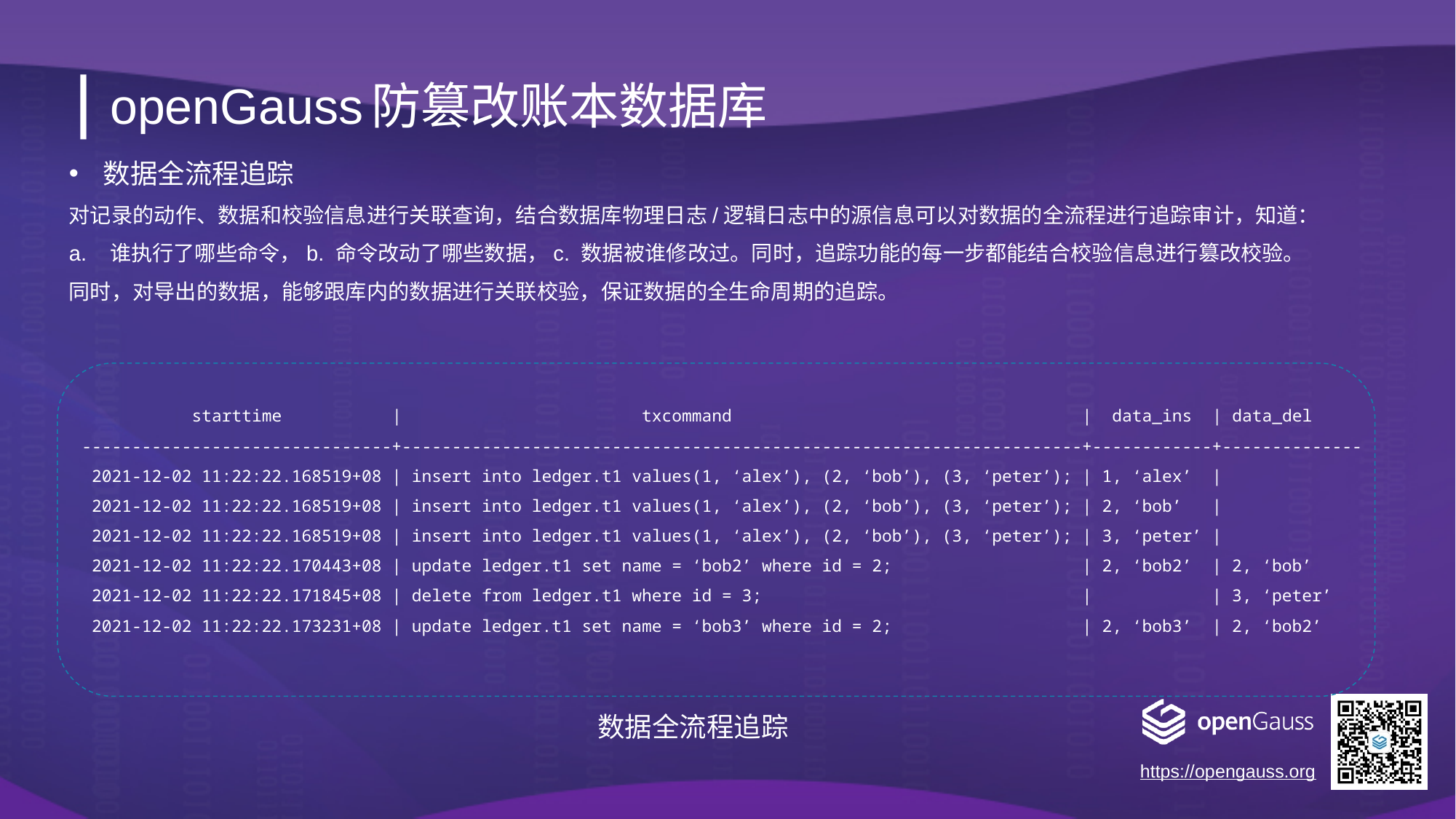

openGauss防篡改账本数据库
数据全流程追踪
对记录的动作、数据和校验信息进行关联查询，结合数据库物理日志/逻辑日志中的源信息可以对数据的全流程进行追踪审计，知道：
谁执行了哪些命令，b. 命令改动了哪些数据，c. 数据被谁修改过。同时，追踪功能的每一步都能结合校验信息进行篡改校验。
同时，对导出的数据，能够跟库内的数据进行关联校验，保证数据的全生命周期的追踪。

           starttime           |                        txcommand                                   |  data_ins  | data_del
-------------------------------+--------------------------------------------------------------------+------------+--------------
 2021-12-02 11:22:22.168519+08 | insert into ledger.t1 values(1, ‘alex’), (2, ‘bob’), (3, ‘peter’); | 1, ‘alex’  |
 2021-12-02 11:22:22.168519+08 | insert into ledger.t1 values(1, ‘alex’), (2, ‘bob’), (3, ‘peter’); | 2, ‘bob’   |
 2021-12-02 11:22:22.168519+08 | insert into ledger.t1 values(1, ‘alex’), (2, ‘bob’), (3, ‘peter’); | 3, ‘peter’ |
 2021-12-02 11:22:22.170443+08 | update ledger.t1 set name = ‘bob2’ where id = 2;                   | 2, ‘bob2’  | 2, ‘bob’
 2021-12-02 11:22:22.171845+08 | delete from ledger.t1 where id = 3;                                |            | 3, ‘peter’
 2021-12-02 11:22:22.173231+08 | update ledger.t1 set name = ‘bob3’ where id = 2;                   | 2, ‘bob3’  | 2, ‘bob2’

数据全流程追踪